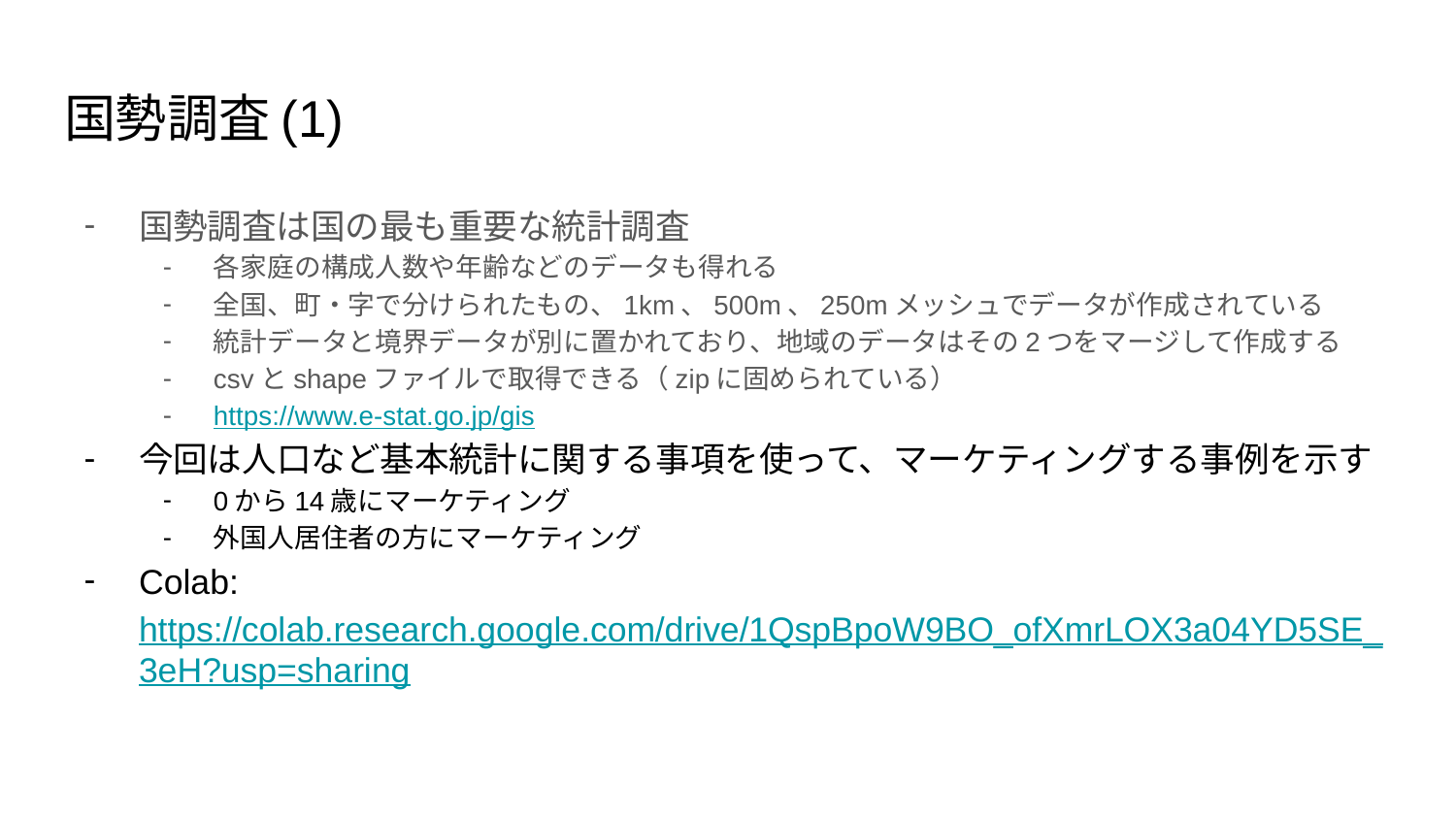

# 国勢調査(1)
国勢調査は国の最も重要な統計調査
各家庭の構成人数や年齢などのデータも得れる
全国、町・字で分けられたもの、1km、500m、250mメッシュでデータが作成されている
統計データと境界データが別に置かれており、地域のデータはその2つをマージして作成する
csvとshapeファイルで取得できる（zipに固められている）
https://www.e-stat.go.jp/gis
今回は人口など基本統計に関する事項を使って、マーケティングする事例を示す
0から14歳にマーケティング
外国人居住者の方にマーケティング
Colab: https://colab.research.google.com/drive/1QspBpoW9BO_ofXmrLOX3a04YD5SE_3eH?usp=sharing